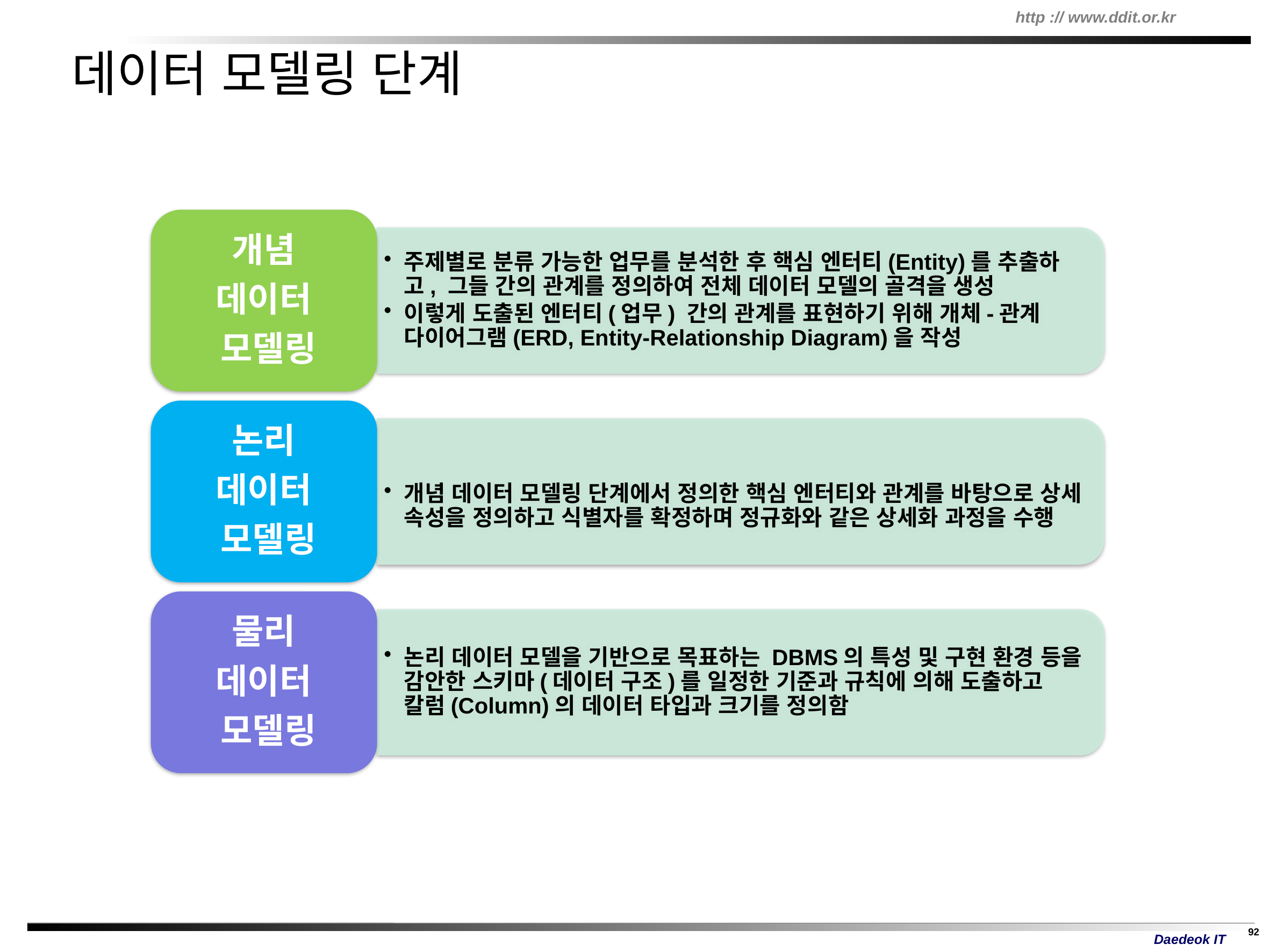

# 데이터 모델링 단계
주제별로 분류 가능한 업무를 분석한 후 핵심 엔터티(Entity)를 추출하고, 그들 간의 관계를 정의하여 전체 데이터 모델의 골격을 생성
이렇게 도출된 엔터티(업무) 간의 관계를 표현하기 위해 개체-관계 다이어그램(ERD, Entity-Relationship Diagram)을 작성
개념
데이터
모델링

개념 데이터 모델링 단계에서 정의한 핵심 엔터티와 관계를 바탕으로 상세 속성을 정의하고 식별자를 확정하며 정규화와 같은 상세화 과정을 수행
논리
데이터
모델링
논리 데이터 모델을 기반으로 목표하는 DBMS의 특성 및 구현 환경 등을 감안한 스키마(데이터 구조)를 일정한 기준과 규칙에 의해 도출하고 칼럼(Column)의 데이터 타입과 크기를 정의함
물리
데이터
모델링